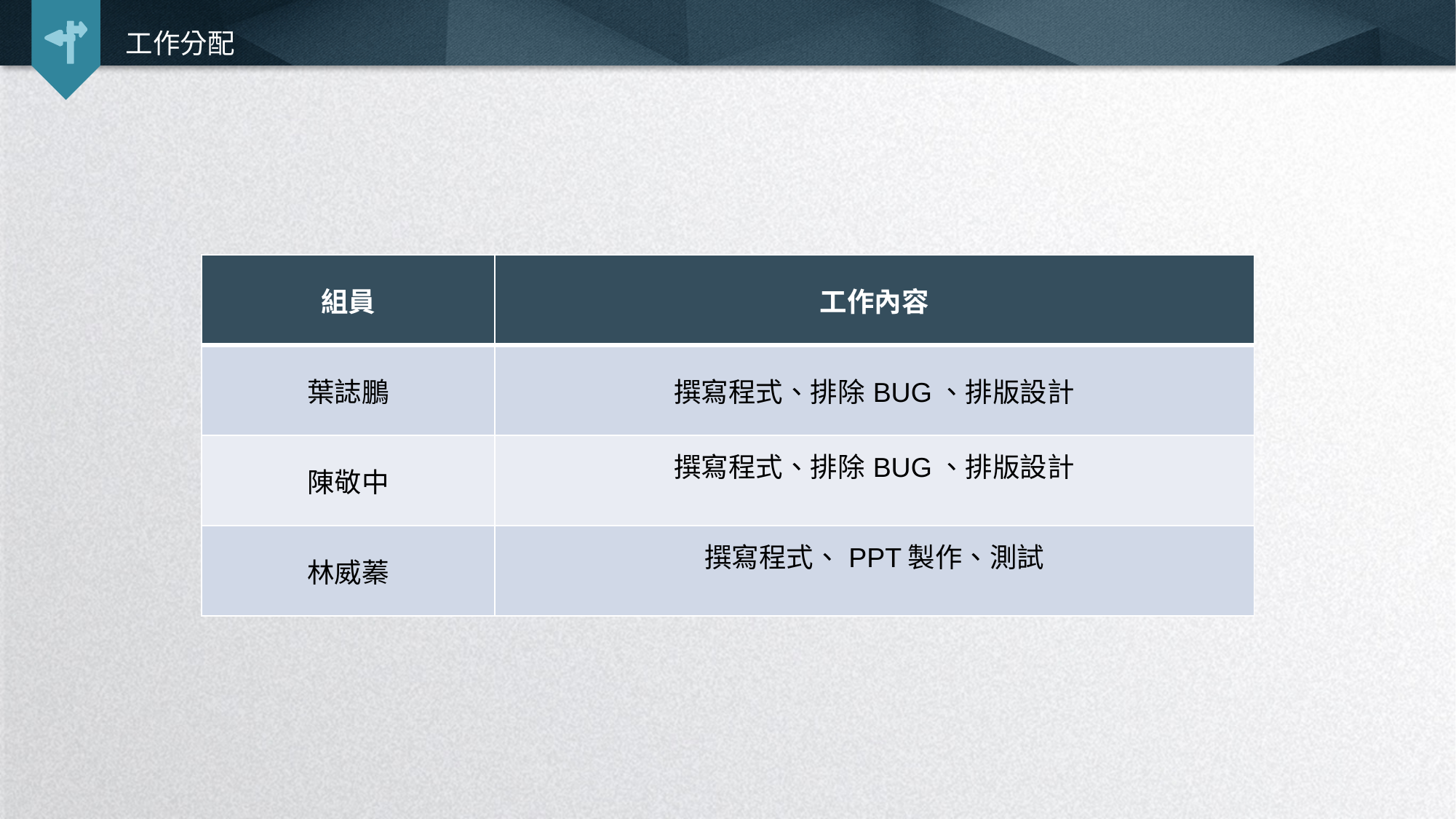

工作分配
| 組員 | 工作內容 |
| --- | --- |
| 葉誌鵬 | 撰寫程式、排除BUG、排版設計 |
| 陳敬中 | 撰寫程式、排除BUG、排版設計 |
| 林威蓁 | 撰寫程式、PPT製作、測試 |
延时符